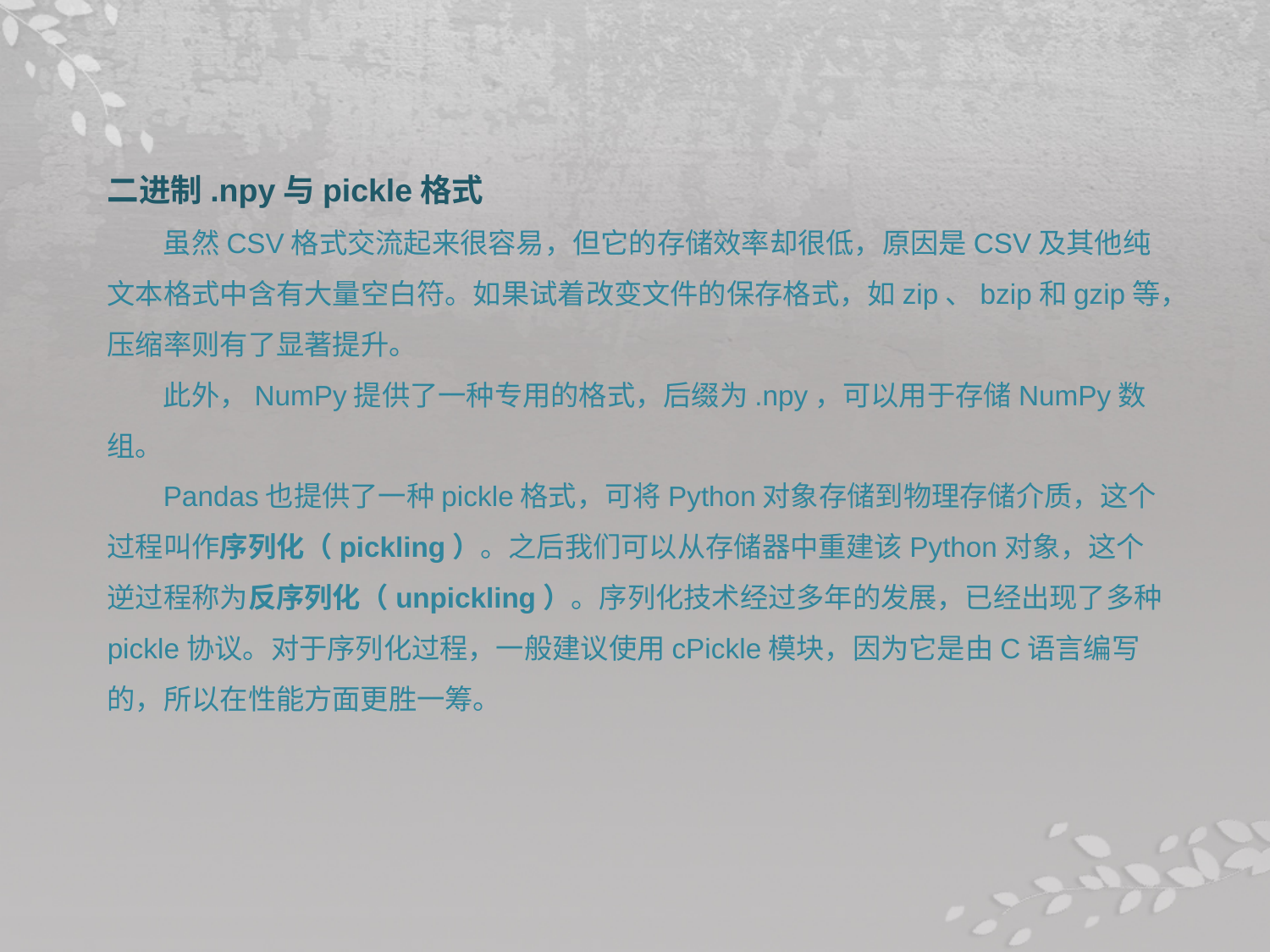

二进制.npy与pickle格式
虽然CSV格式交流起来很容易，但它的存储效率却很低，原因是CSV及其他纯文本格式中含有大量空白符。如果试着改变文件的保存格式，如zip、bzip和gzip等，压缩率则有了显著提升。
此外，NumPy提供了一种专用的格式，后缀为.npy，可以用于存储NumPy数组。
Pandas也提供了一种pickle格式，可将Python对象存储到物理存储介质，这个过程叫作序列化（pickling）。之后我们可以从存储器中重建该Python对象，这个逆过程称为反序列化（unpickling）。序列化技术经过多年的发展，已经出现了多种pickle协议。对于序列化过程，一般建议使用cPickle模块，因为它是由C语言编写的，所以在性能方面更胜一筹。